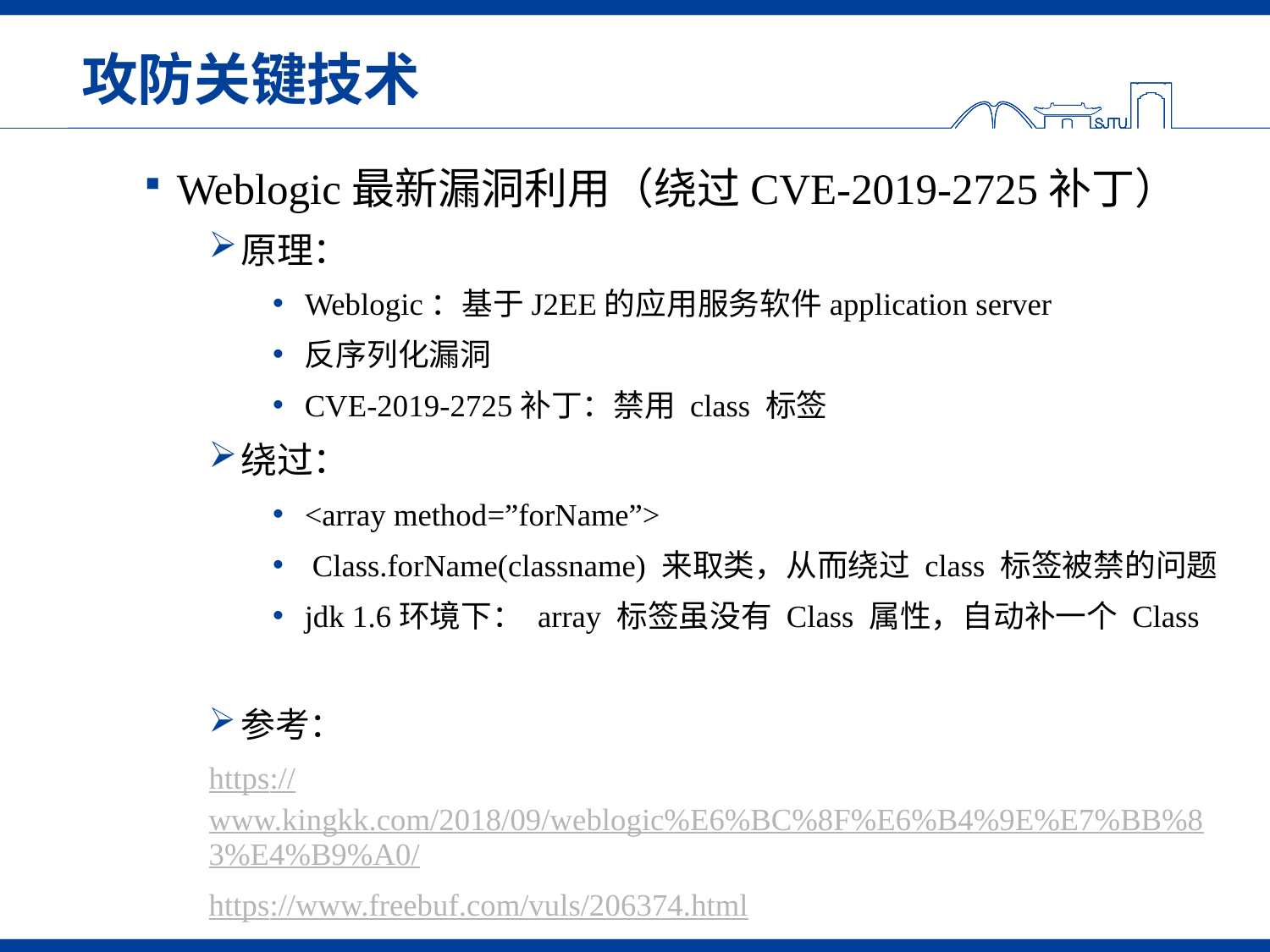

# 攻防关键技术
Weblogic最新漏洞利用（绕过CVE-2019-2725补丁）
原理：
Weblogic：基于J2EE的应用服务软件application server
反序列化漏洞
CVE-2019-2725补丁：禁用 class 标签
绕过：
<array method=”forName”>
 Class.forName(classname) 来取类，从而绕过 class 标签被禁的问题
jdk 1.6环境下： array 标签虽没有 Class 属性，自动补一个 Class

参考：
https://www.kingkk.com/2018/09/weblogic%E6%BC%8F%E6%B4%9E%E7%BB%83%E4%B9%A0/
https://www.freebuf.com/vuls/206374.html